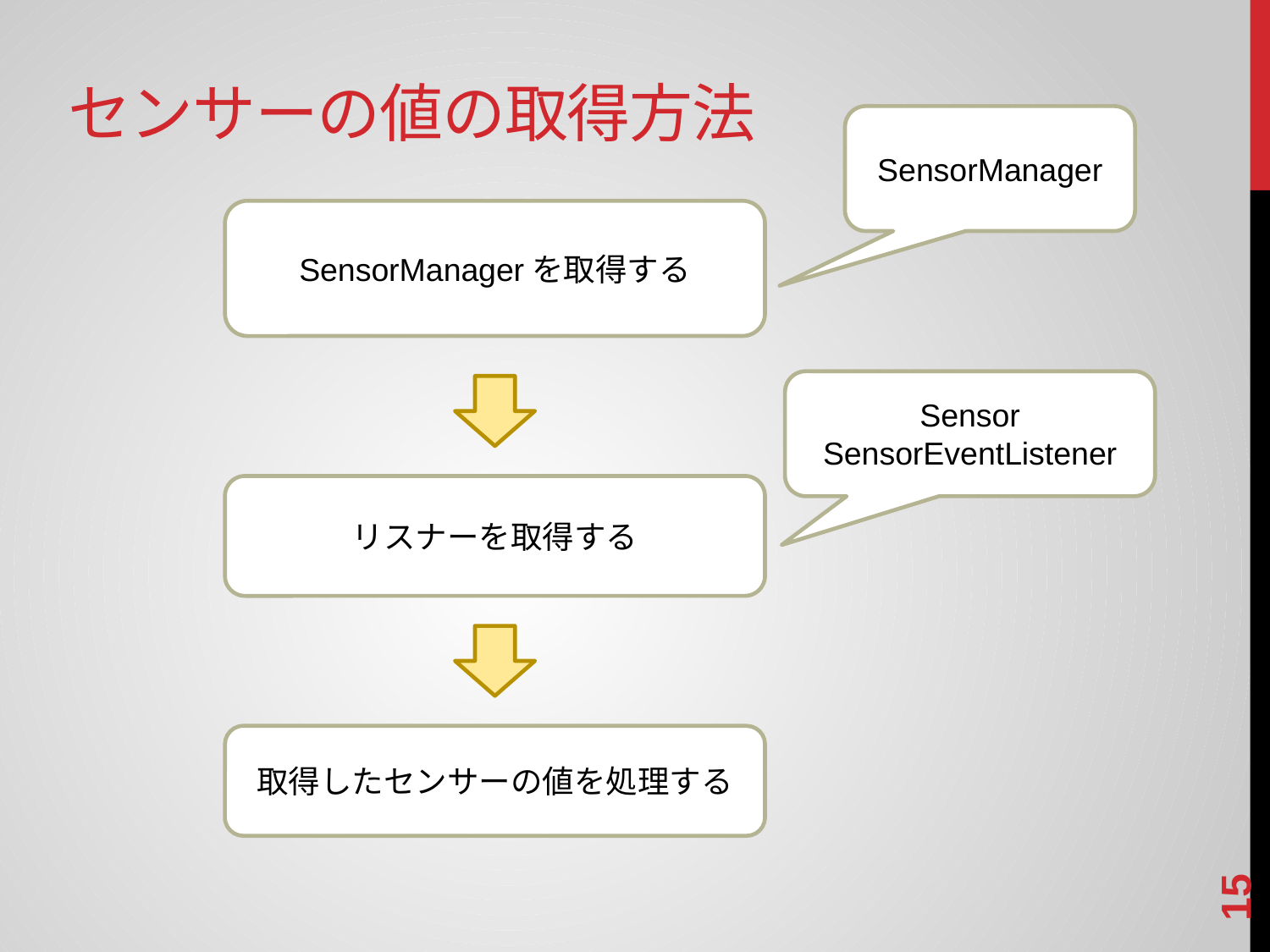

# センサーの値の取得方法
SensorManager
SensorManagerを取得する
Sensor
SensorEventListener

リスナーを取得する

取得したセンサーの値を処理する
15